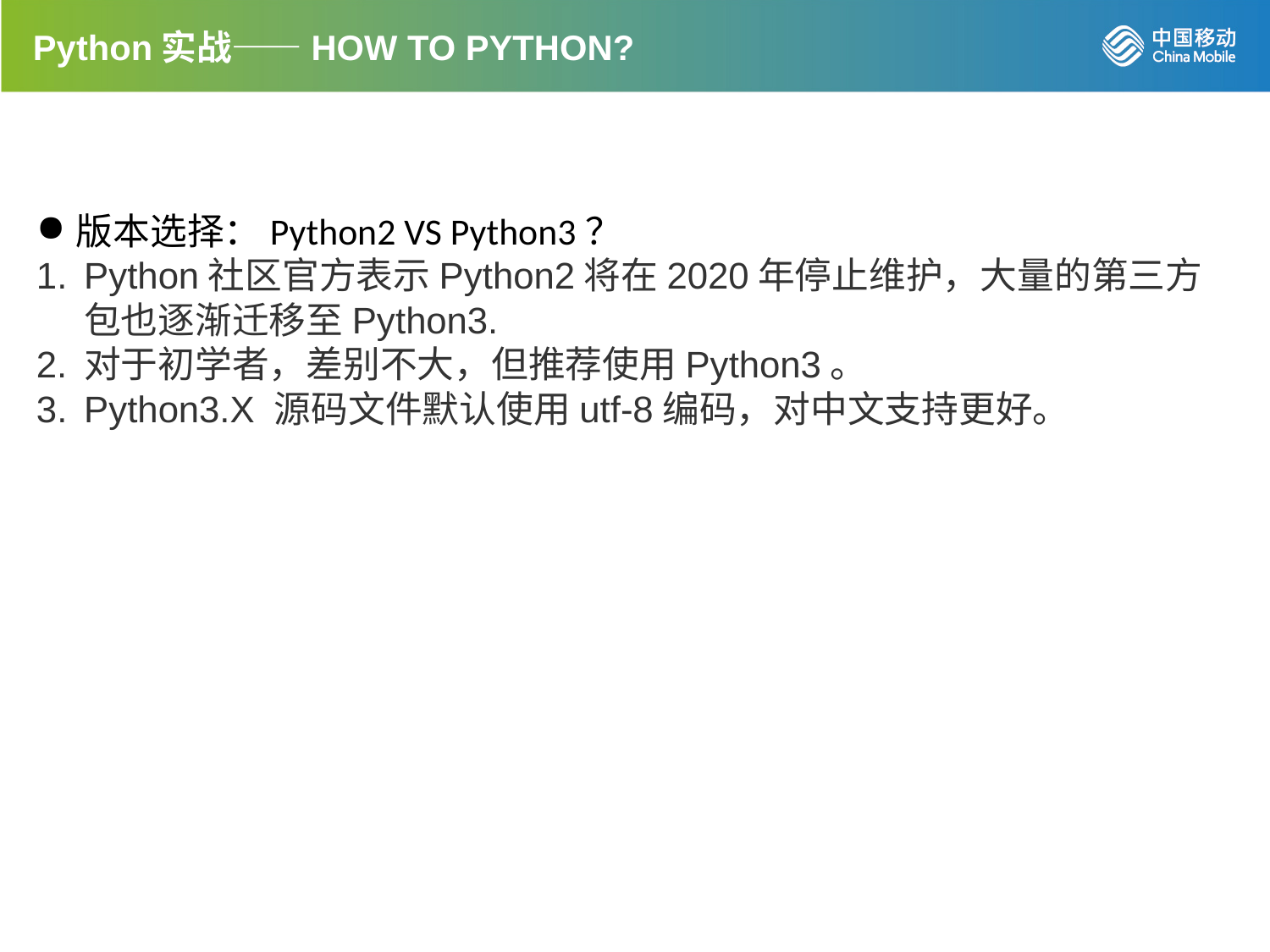

Python实战——HOW TO PYTHON?
版本选择：Python2 VS Python3？
Python社区官方表示Python2将在2020年停止维护，大量的第三方包也逐渐迁移至Python3.
对于初学者，差别不大，但推荐使用Python3。
Python3.X 源码文件默认使用utf-8编码，对中文支持更好。